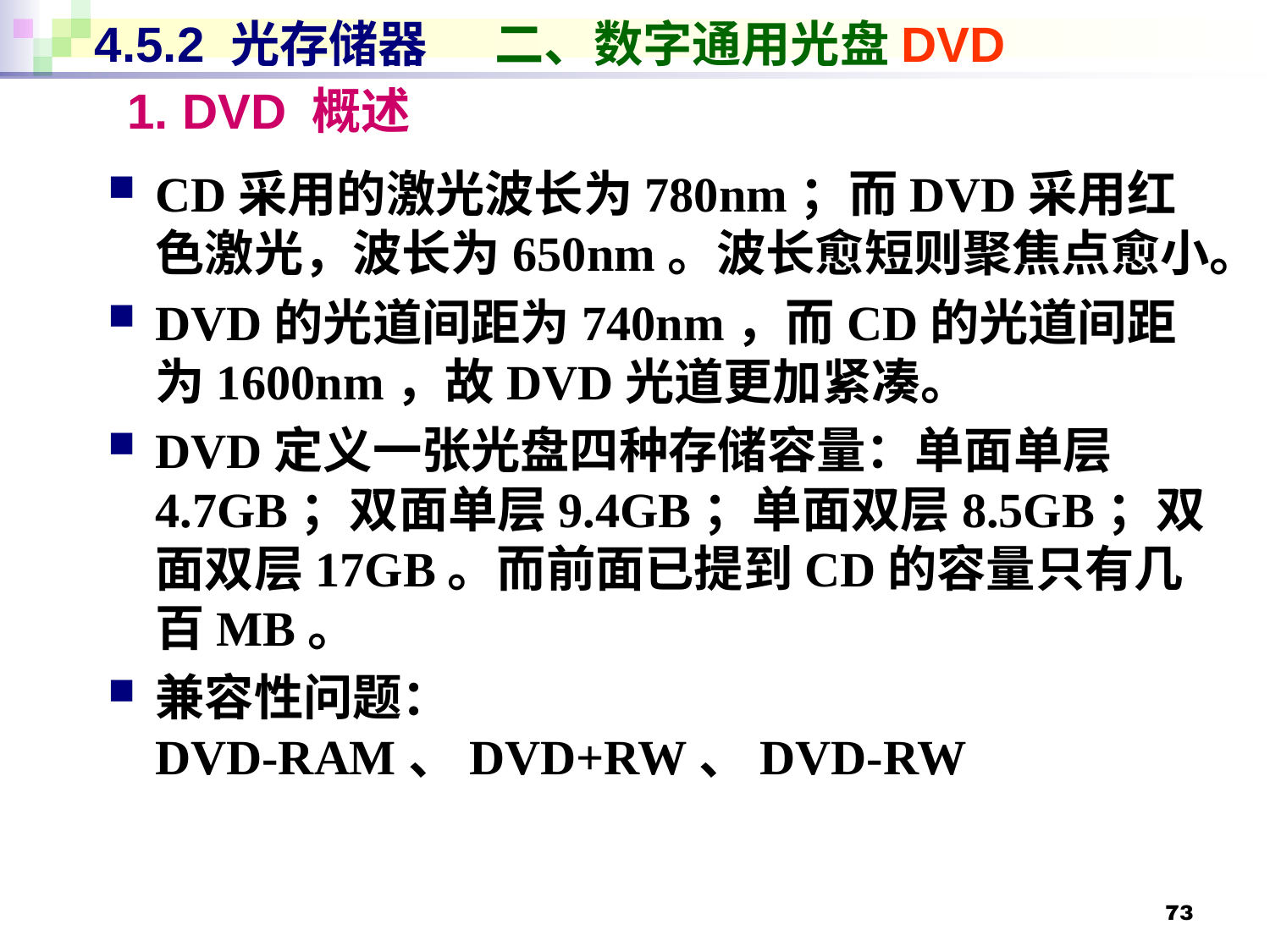

# 4.5.2 光存储器      二、数字通用光盘DVD
1. DVD 概述
CD采用的激光波长为780nm；而DVD采用红色激光，波长为650nm。波长愈短则聚焦点愈小。
DVD的光道间距为740nm，而CD的光道间距为1600nm，故DVD光道更加紧凑。
DVD定义一张光盘四种存储容量：单面单层4.7GB；双面单层9.4GB；单面双层8.5GB；双面双层17GB。而前面已提到CD的容量只有几百MB。
兼容性问题：
DVD-RAM、DVD+RW、DVD-RW

73